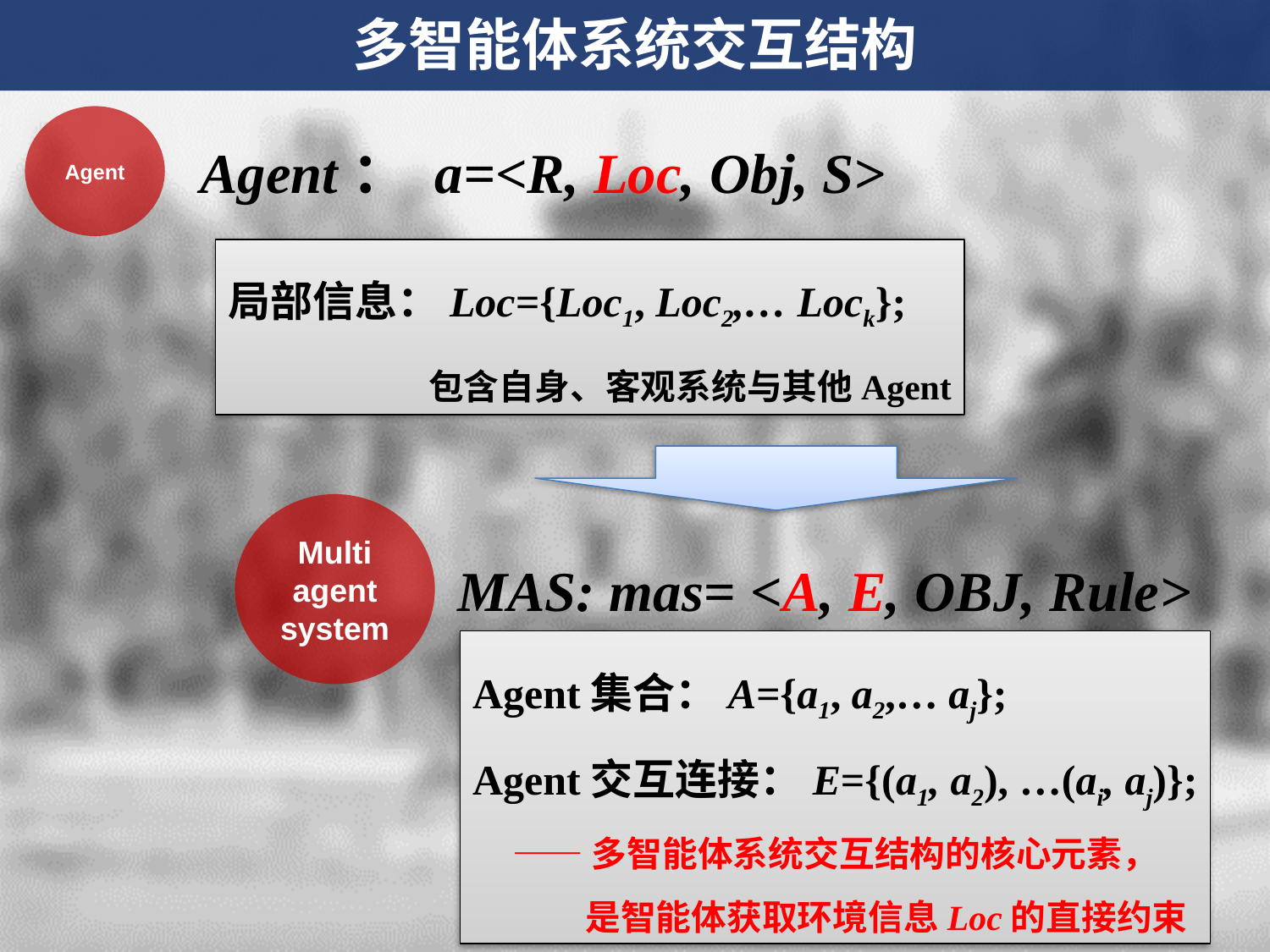

多智能体系统交互结构
Agent
Agent： a=<R, Loc, Obj, S>
局部信息：Loc={Loc1, Loc2,… Lock};
                    包含自身、客观系统与其他Agent

Multi
agent
system
MAS: mas= <A, E, OBJ, Rule>
Agent集合：A={a1, a2,… aj};
Agent交互连接：E={(a1, a2), …(ai, aj)};
     ——多智能体系统交互结构的核心元素，
             是智能体获取环境信息Loc的直接约束